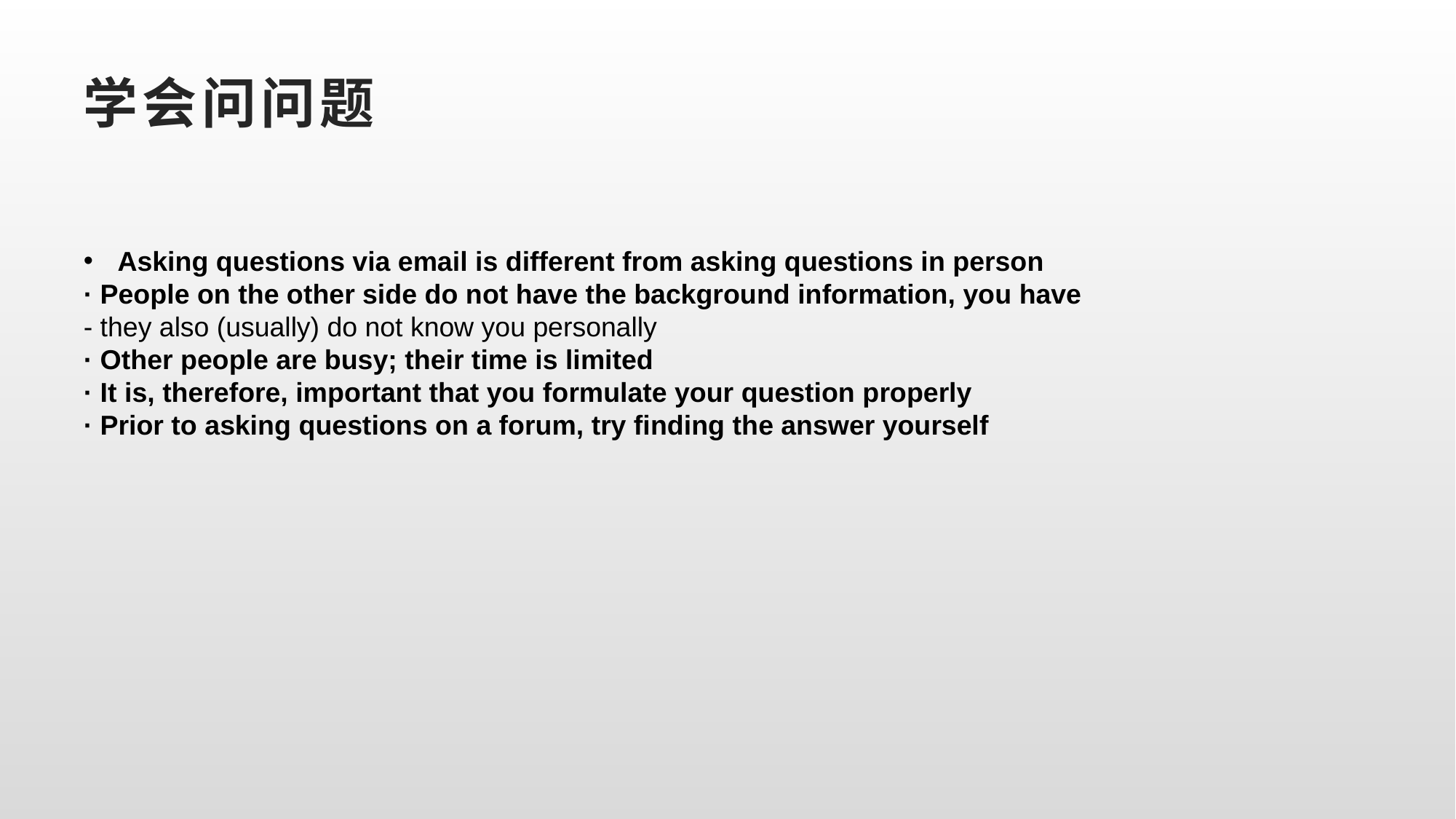

# 学会问问题
Asking questions via email is different from asking questions in person
· People on the other side do not have the background information, you have
- they also (usually) do not know you personally
· Other people are busy; their time is limited
· It is, therefore, important that you formulate your question properly
· Prior to asking questions on a forum, try finding the answer yourself